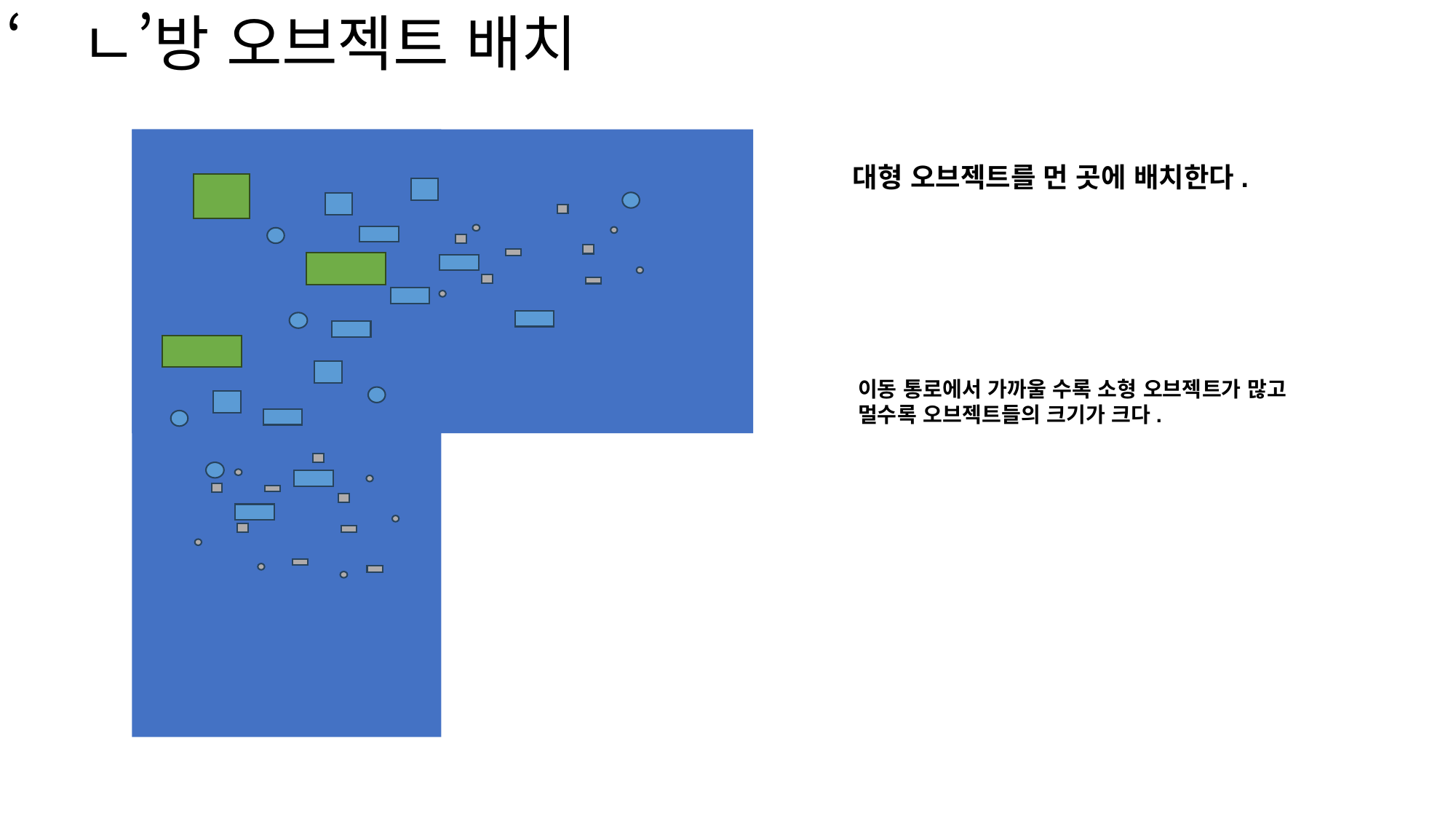

‘ㄴ’방 오브젝트 배치

대형 오브젝트를 먼 곳에 배치한다.

이동 통로에서 가까울 수록 소형 오브젝트가 많고
멀수록 오브젝트들의 크기가 크다.